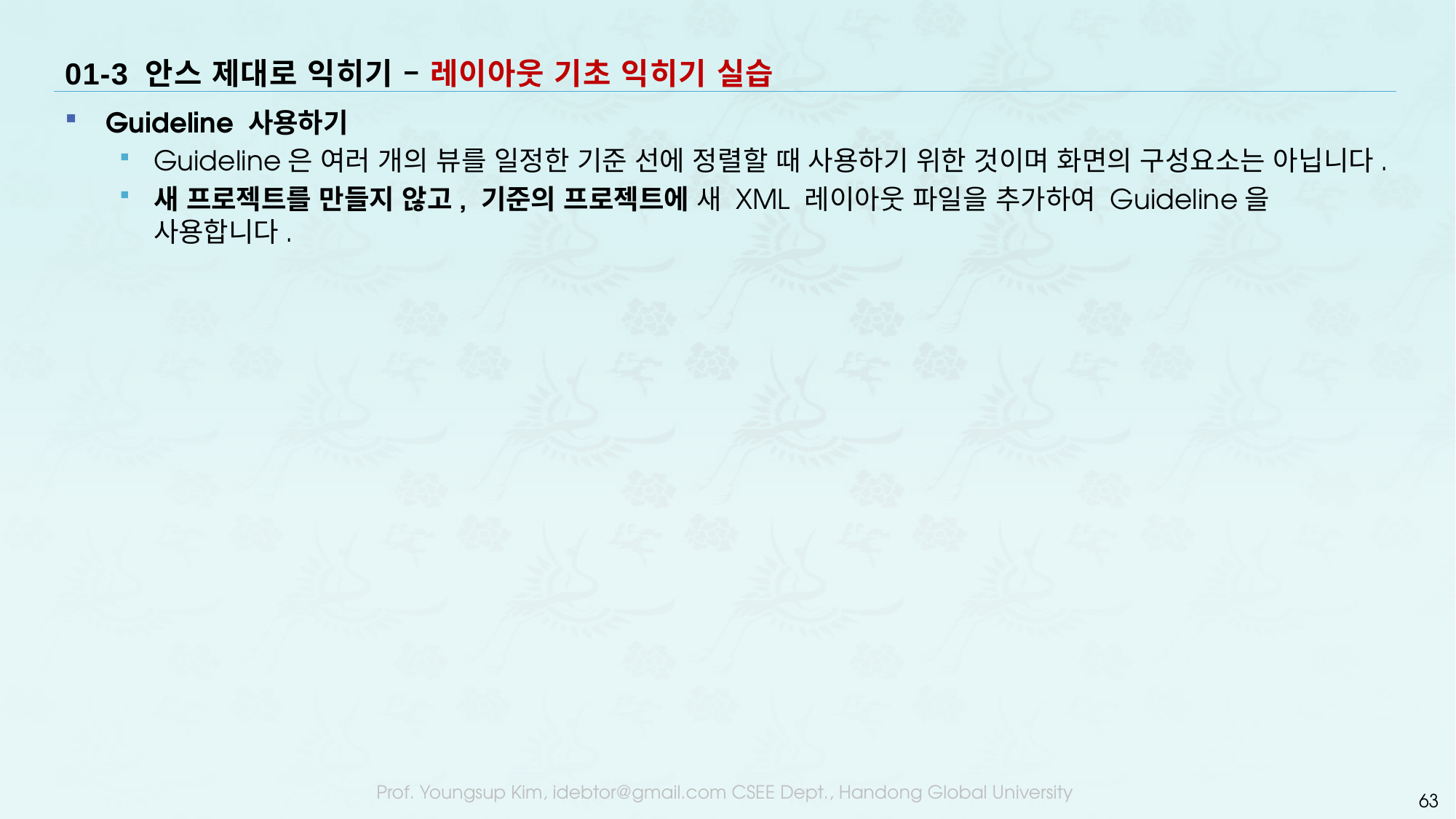

# 01-3 안스 제대로 익히기 – 레이아웃 기초 익히기 실습
Guideline 사용하기
Guideline은 여러 개의 뷰를 일정한 기준 선에 정렬할 때 사용하기 위한 것이며 화면의 구성요소는 아닙니다.
새 프로젝트를 만들지 않고, 기준의 프로젝트에 새 XML 레이아웃 파일을 추가하여 Guideline을 사용합니다.

63